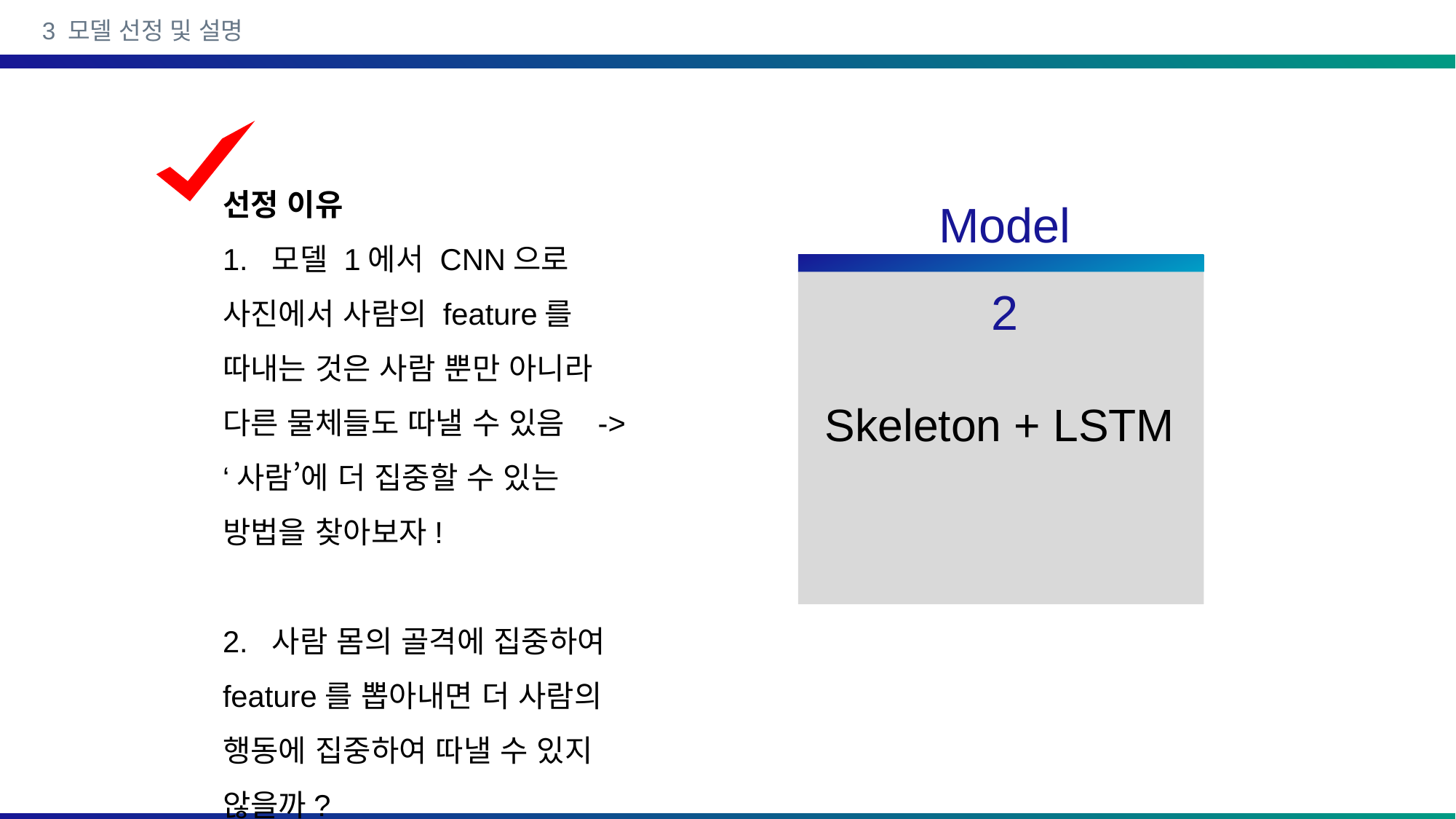

3 모델 선정 및 설명

Model 2
선정 이유
1.  모델 1에서 CNN으로 사진에서 사람의 feature를 따내는 것은 사람 뿐만 아니라 다른 물체들도 따낼 수 있음   ->  ‘사람’에 더 집중할 수 있는 방법을 찾아보자!

2.  사람 몸의 골격에 집중하여 feature를 뽑아내면 더 사람의 행동에 집중하여 따낼 수 있지 않을까?

Skeleton + LSTM